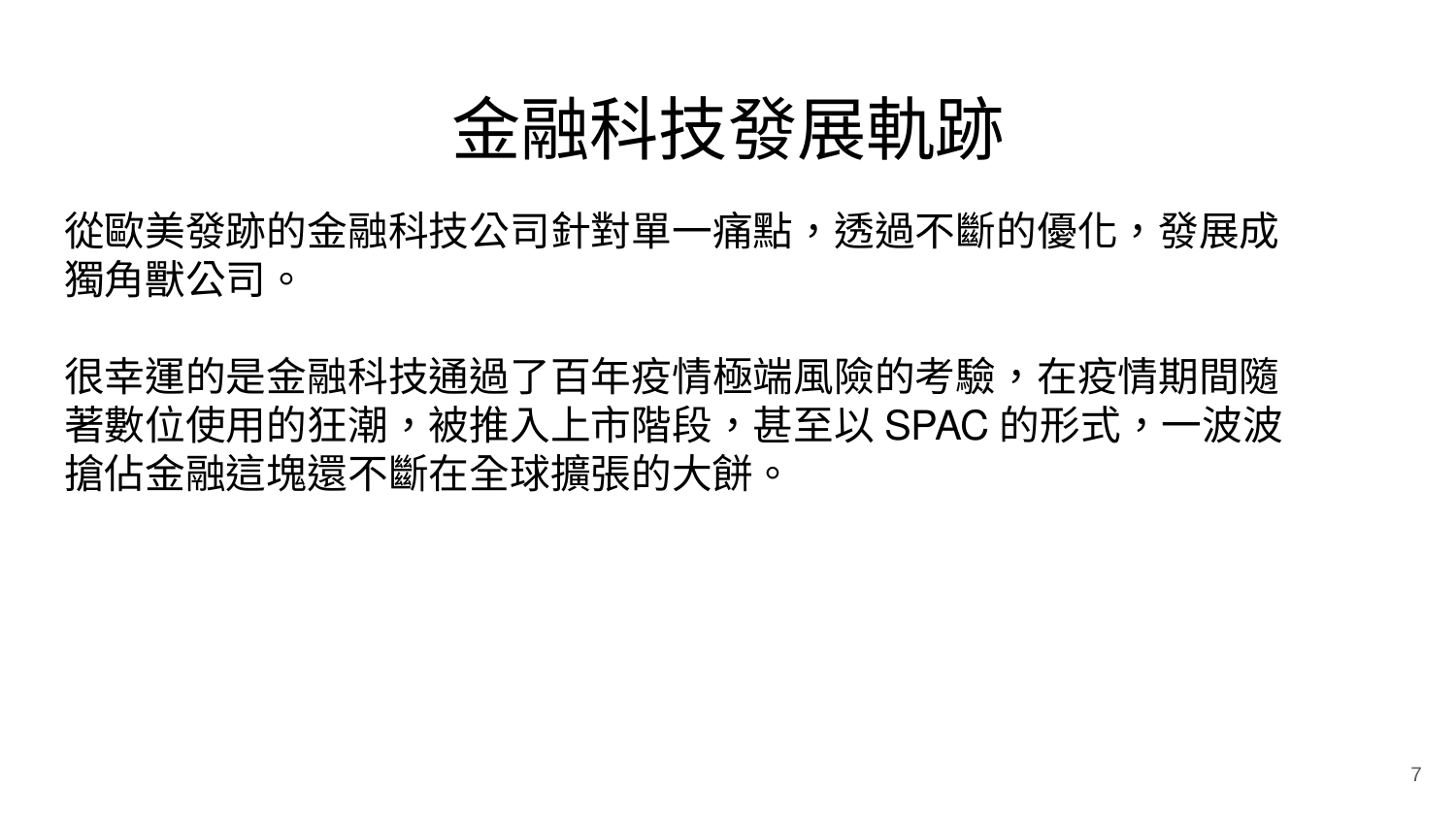

# 金融科技發展軌跡
從歐美發跡的金融科技公司針對單一痛點，透過不斷的優化，發展成獨角獸公司。

很幸運的是金融科技通過了百年疫情極端風險的考驗，在疫情期間隨著數位使用的狂潮，被推入上市階段，甚至以SPAC的形式，一波波搶佔金融這塊還不斷在全球擴張的大餅。

7